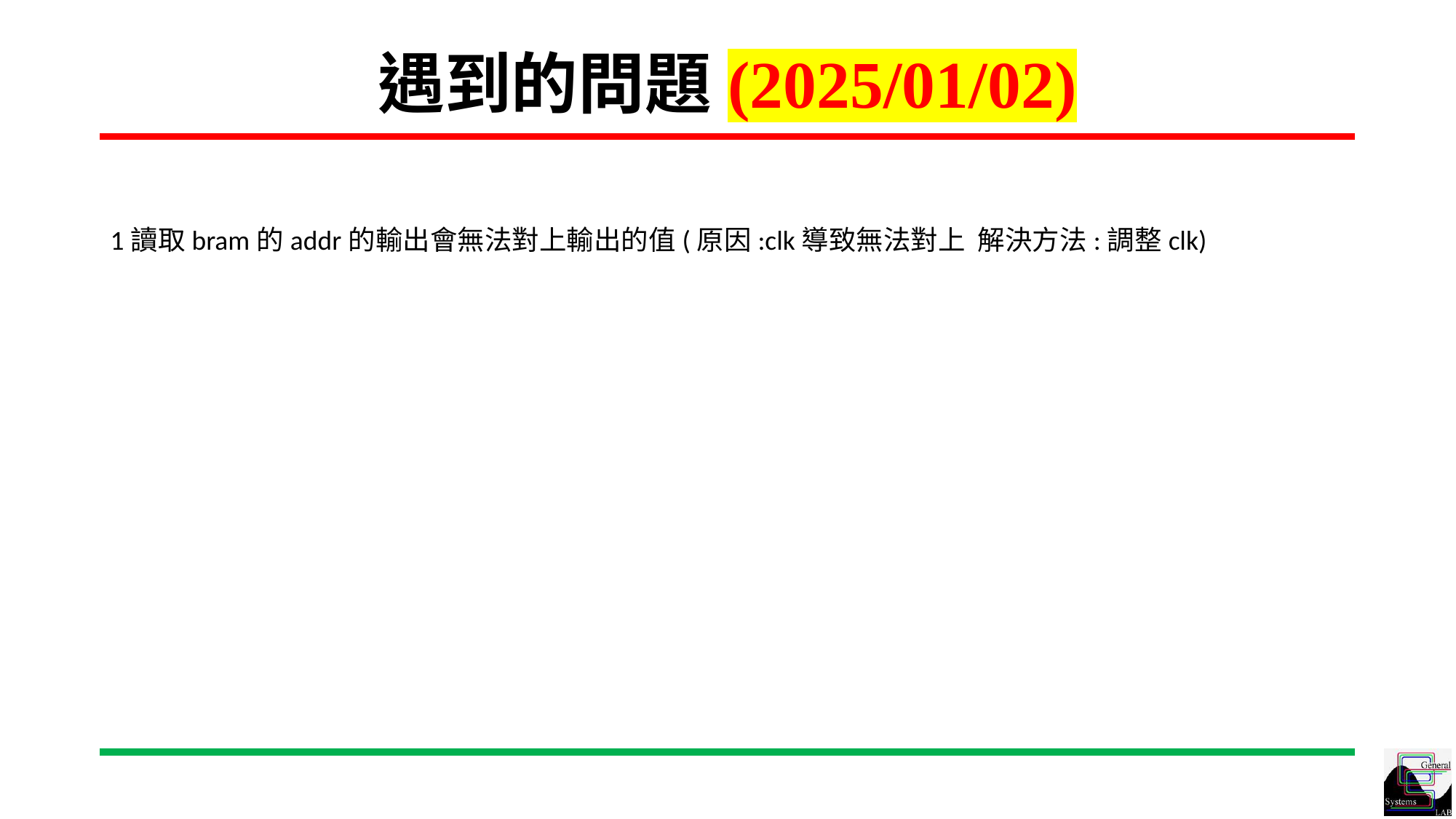

# 遇到的問題(2025/01/02)
1讀取bram的addr的輸出會無法對上輸出的值(原因:clk導致無法對上  解決方法:調整clk)